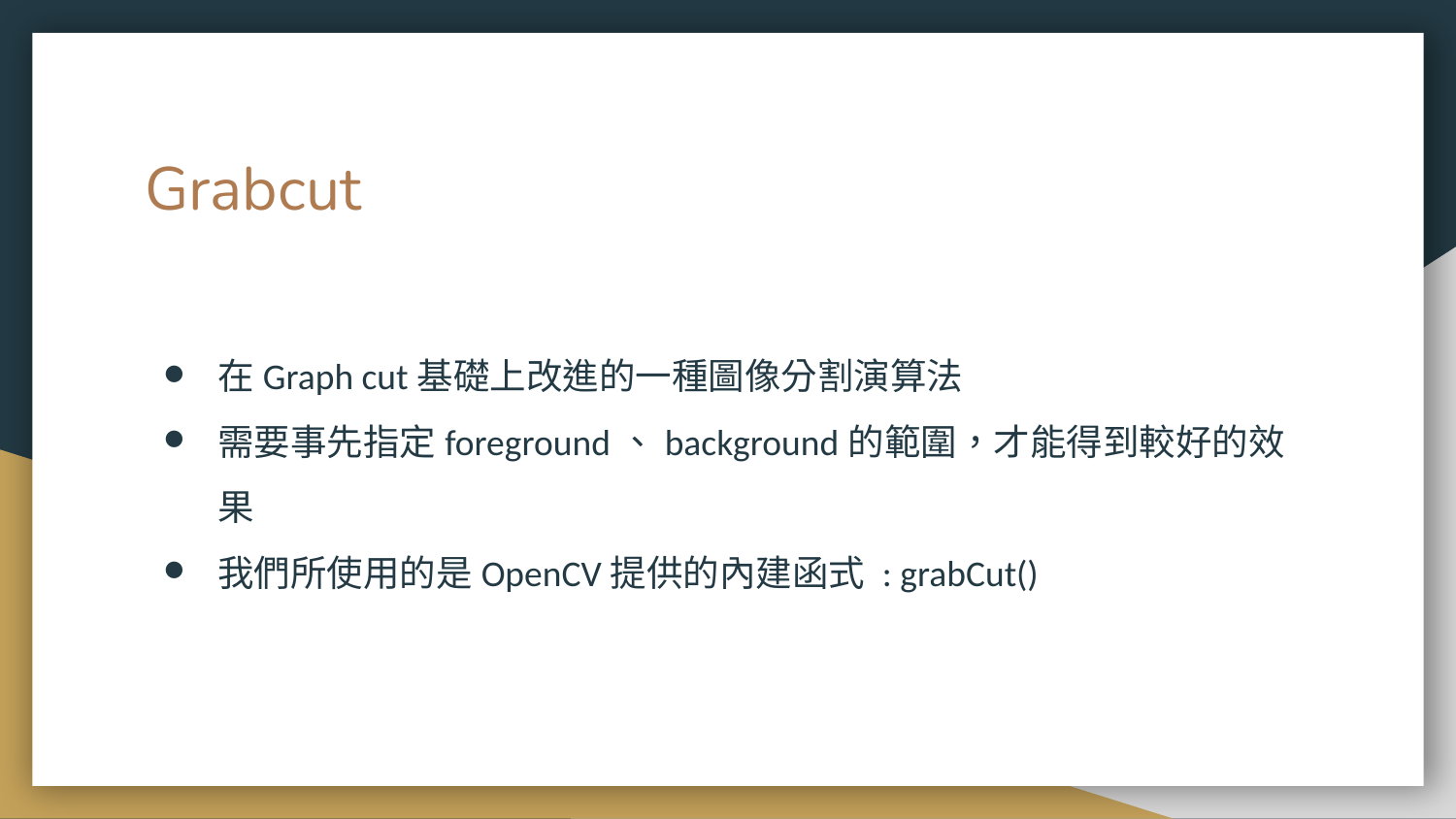

# Grabcut
在Graph cut基礎上改進的一種圖像分割演算法
需要事先指定foreground、background的範圍，才能得到較好的效果
我們所使用的是OpenCV提供的內建函式 : grabCut()